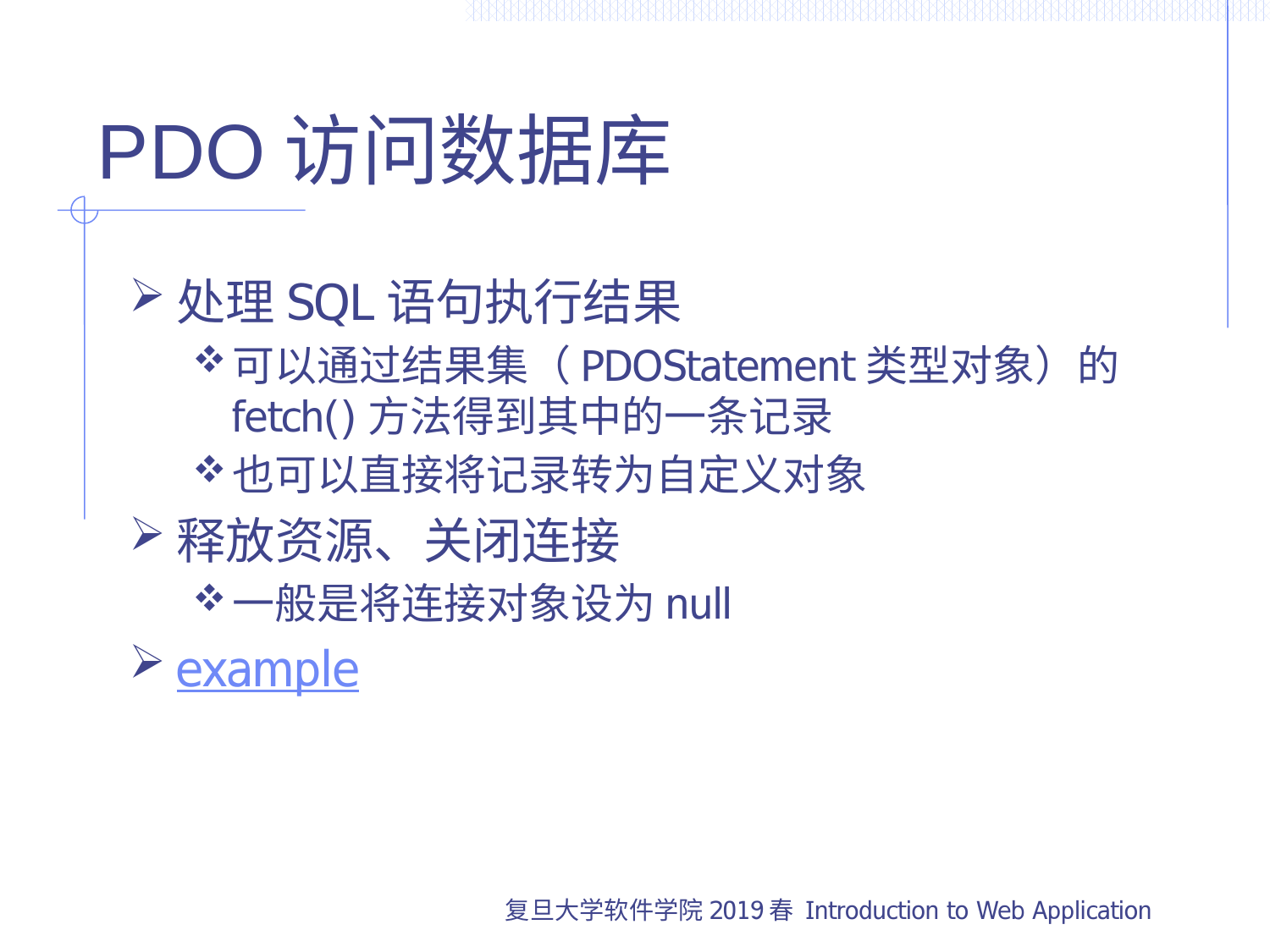

# PDO访问数据库
处理SQL语句执行结果
可以通过结果集（PDOStatement类型对象）的fetch()方法得到其中的一条记录
也可以直接将记录转为自定义对象
释放资源、关闭连接
一般是将连接对象设为null
example